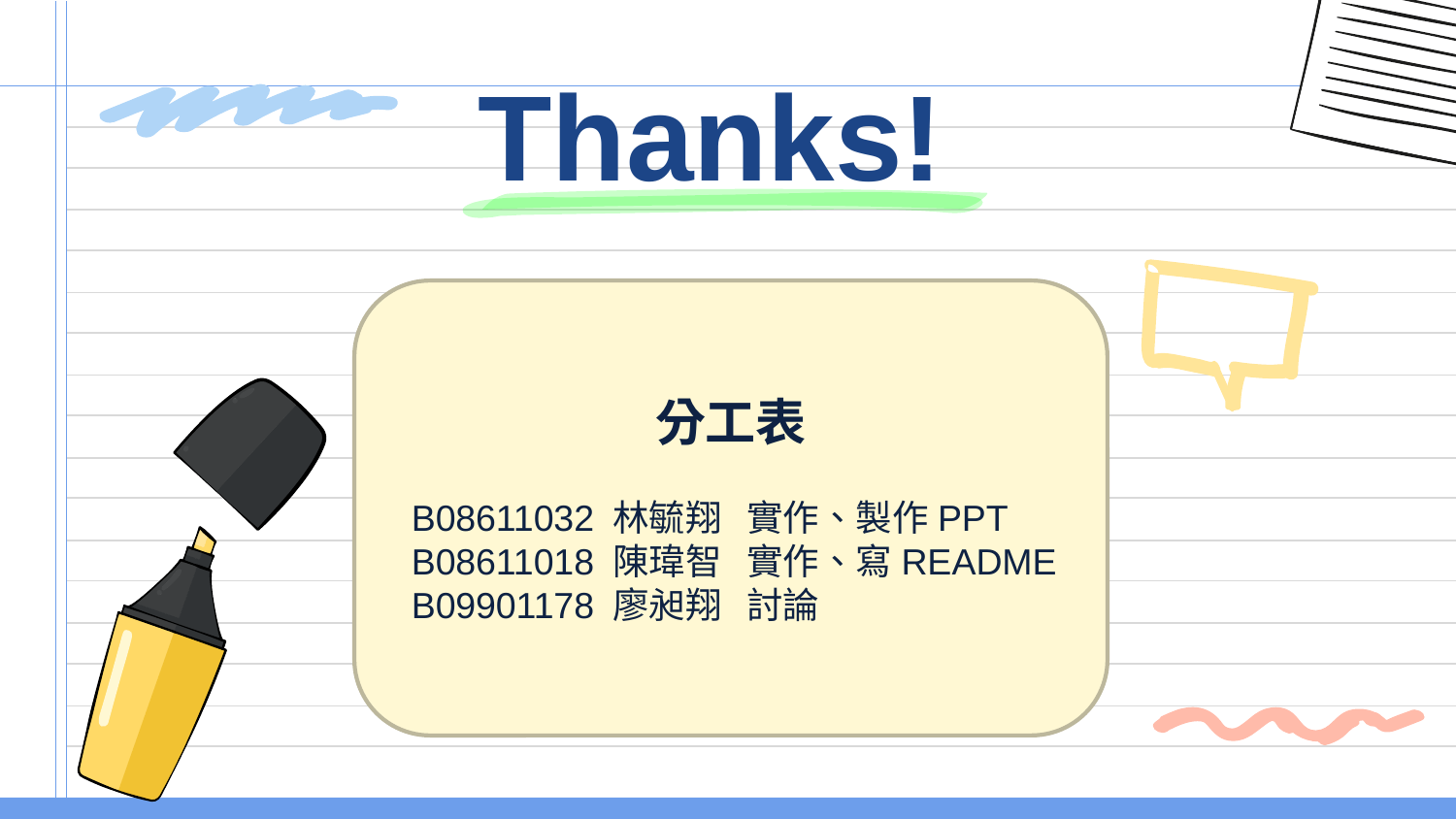

# Thanks!

分工表

  B08611032 林毓翔   實作、製作PPT
  B08611018 陳瑋智   實作、寫README
  B09901178 廖昶翔   討論